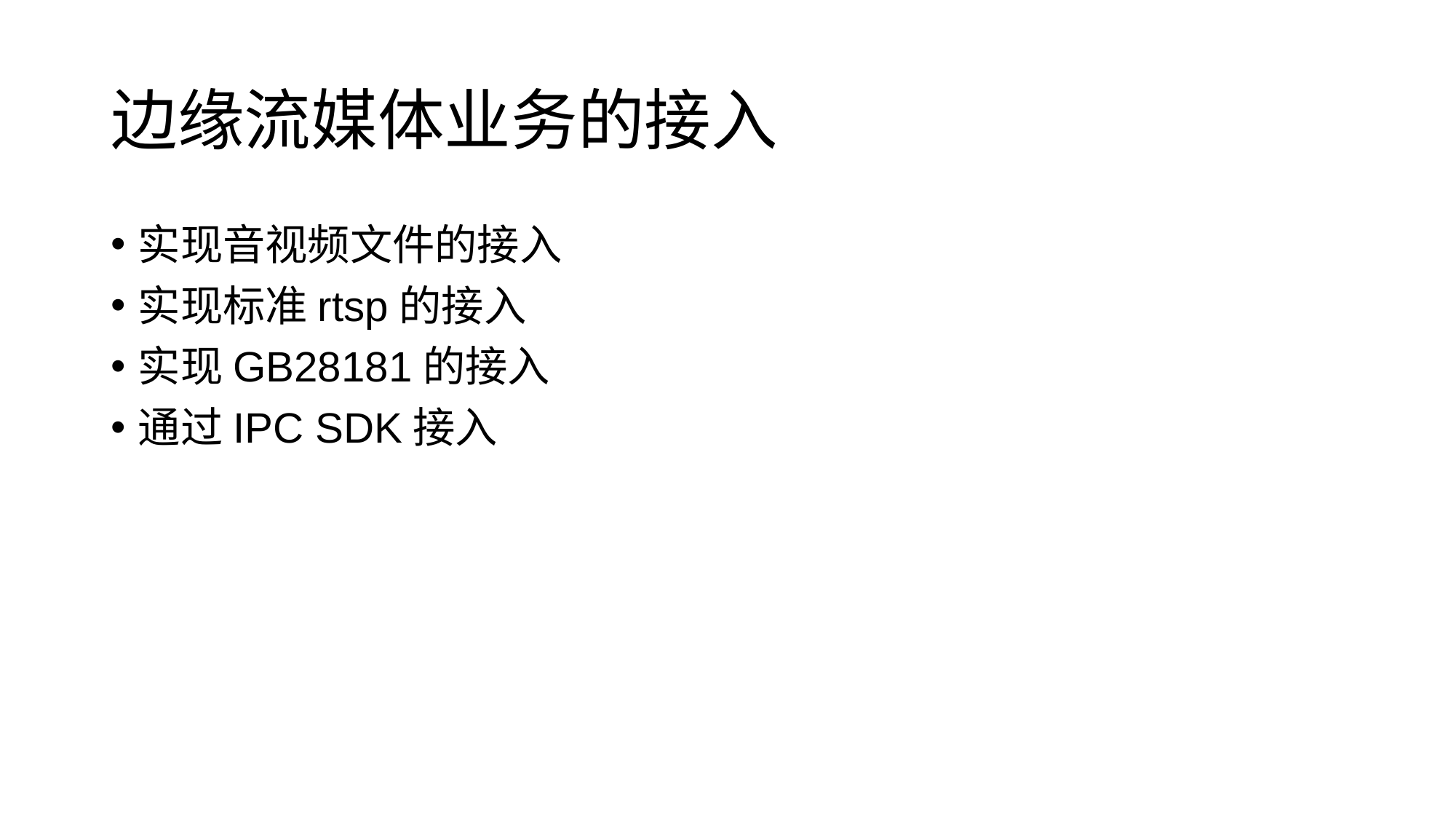

# 边缘流媒体业务的接入
实现音视频文件的接入
实现标准rtsp的接入
实现GB28181的接入
通过IPC SDK接入